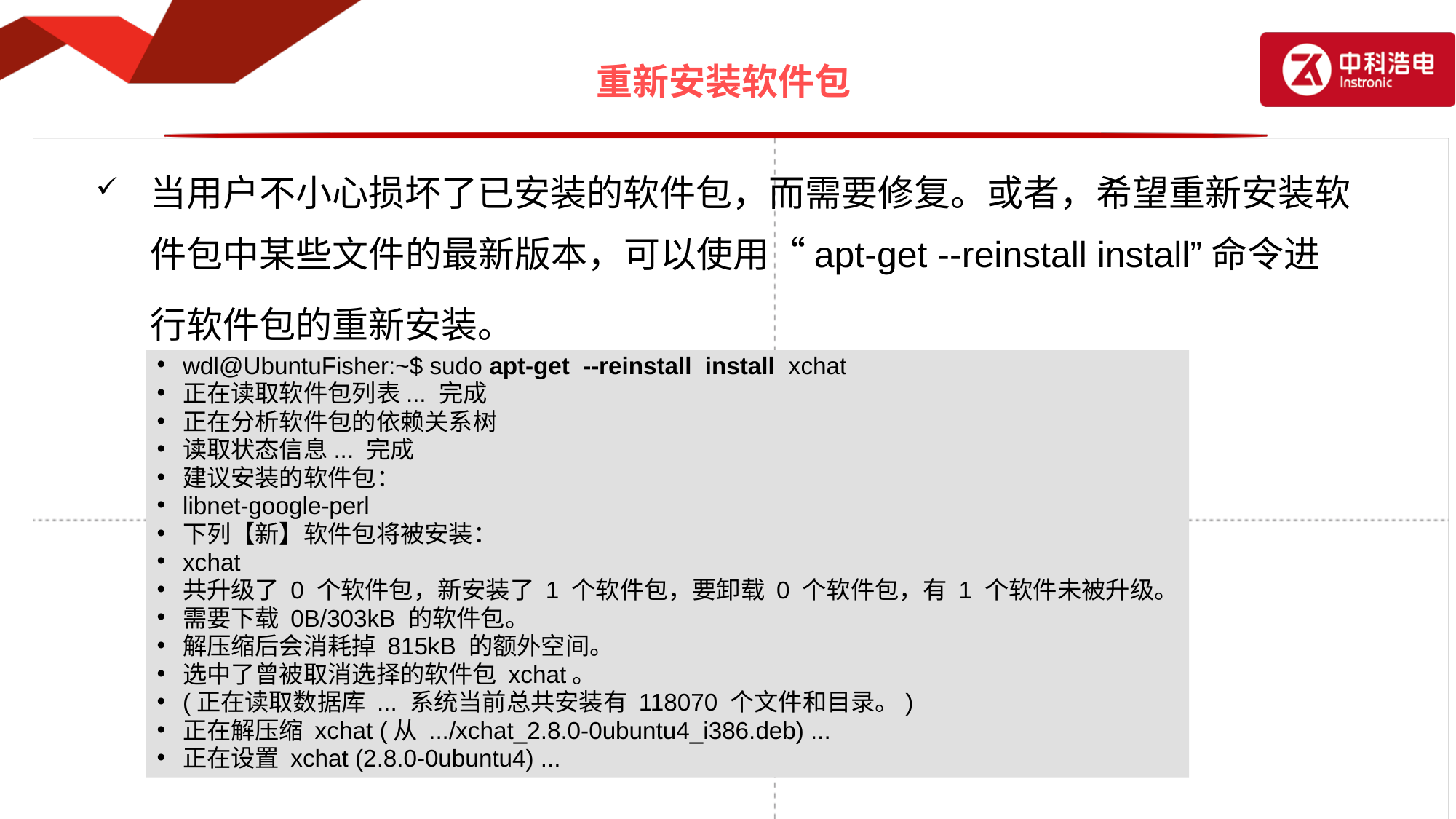

# 重新安装软件包
当用户不小心损坏了已安装的软件包，而需要修复。或者，希望重新安装软件包中某些文件的最新版本，可以使用“apt-get --reinstall install”命令进行软件包的重新安装。
wdl@UbuntuFisher:~$ sudo apt-get  --reinstall  install  xchat
正在读取软件包列表... 完成
正在分析软件包的依赖关系树
读取状态信息... 完成
建议安装的软件包：
libnet-google-perl
下列【新】软件包将被安装：
xchat
共升级了 0 个软件包，新安装了 1 个软件包，要卸载 0 个软件包，有 1 个软件未被升级。
需要下载 0B/303kB 的软件包。
解压缩后会消耗掉 815kB 的额外空间。
选中了曾被取消选择的软件包 xchat。
(正在读取数据库 ... 系统当前总共安装有 118070 个文件和目录。)
正在解压缩 xchat (从 .../xchat_2.8.0-0ubuntu4_i386.deb) ...
正在设置 xchat (2.8.0-0ubuntu4) ...